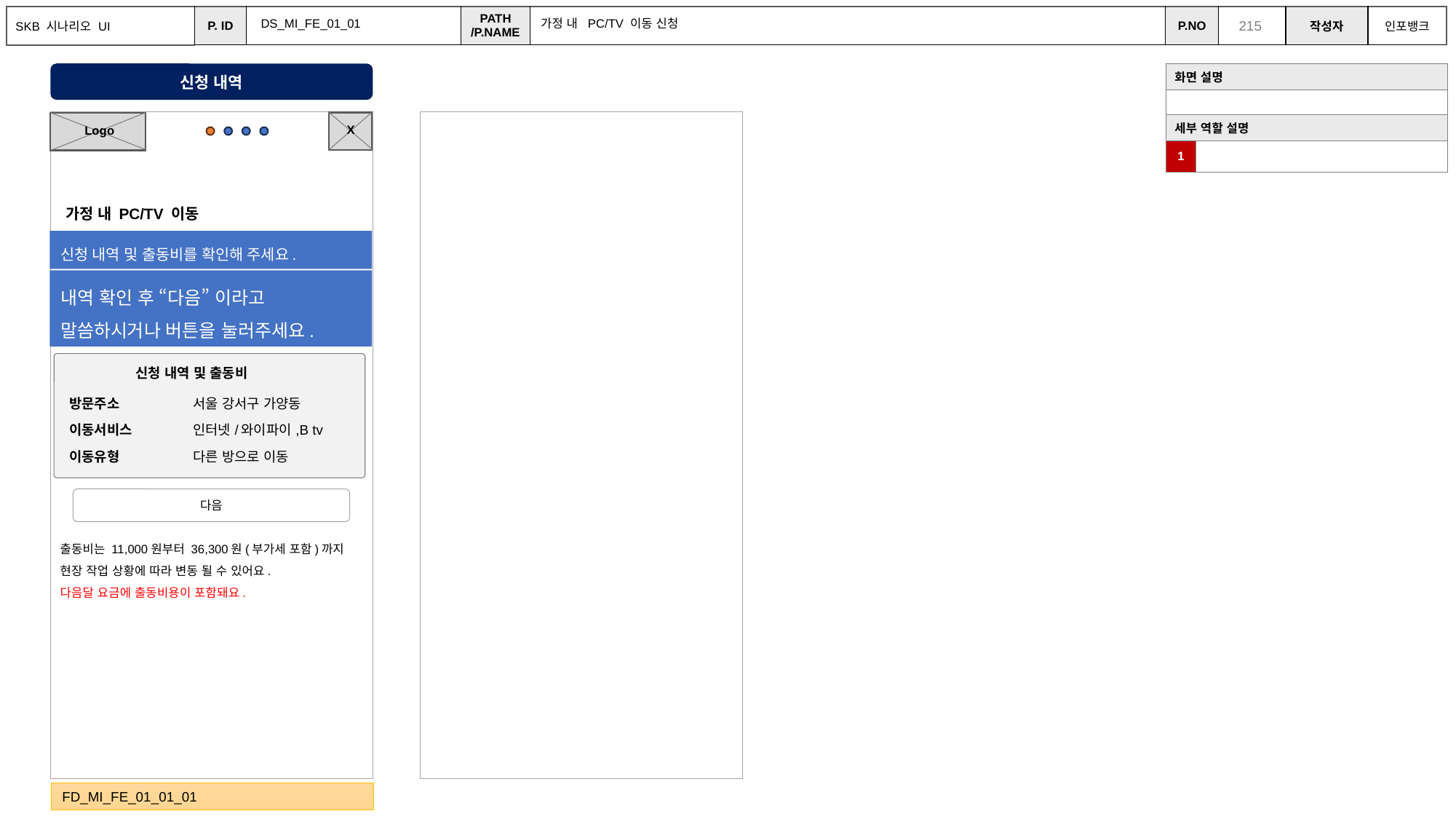

DS_MI_FE_01_01
가정 내  PC/TV 이동 신청
신청 내역
| 화면 설명 |  |
| --- | --- |
|  |  |
| 세부 역할 설명 |  |
| 1 |  |

X

Logo

가정 내 PC/TV 이동
신청 내역 및 출동비를 확인해 주세요.
내역 확인 후 “다음” 이라고 말씀하시거나 버튼을 눌러주세요.

| 신청 내역 및 출동비 |
| --- |
| 방문주소 | 서울 강서구 가양동 |
| --- | --- |
| 이동서비스 | 인터넷/와이파이,B tv |
| 이동유형 | 다른 방으로 이동 |

다음
출동비는 11,000원부터 36,300원(부가세 포함)까지 현장 작업 상황에 따라 변동 될 수 있어요.
다음달 요금에 출동비용이 포함돼요.
FD_MI_FE_01_01_01